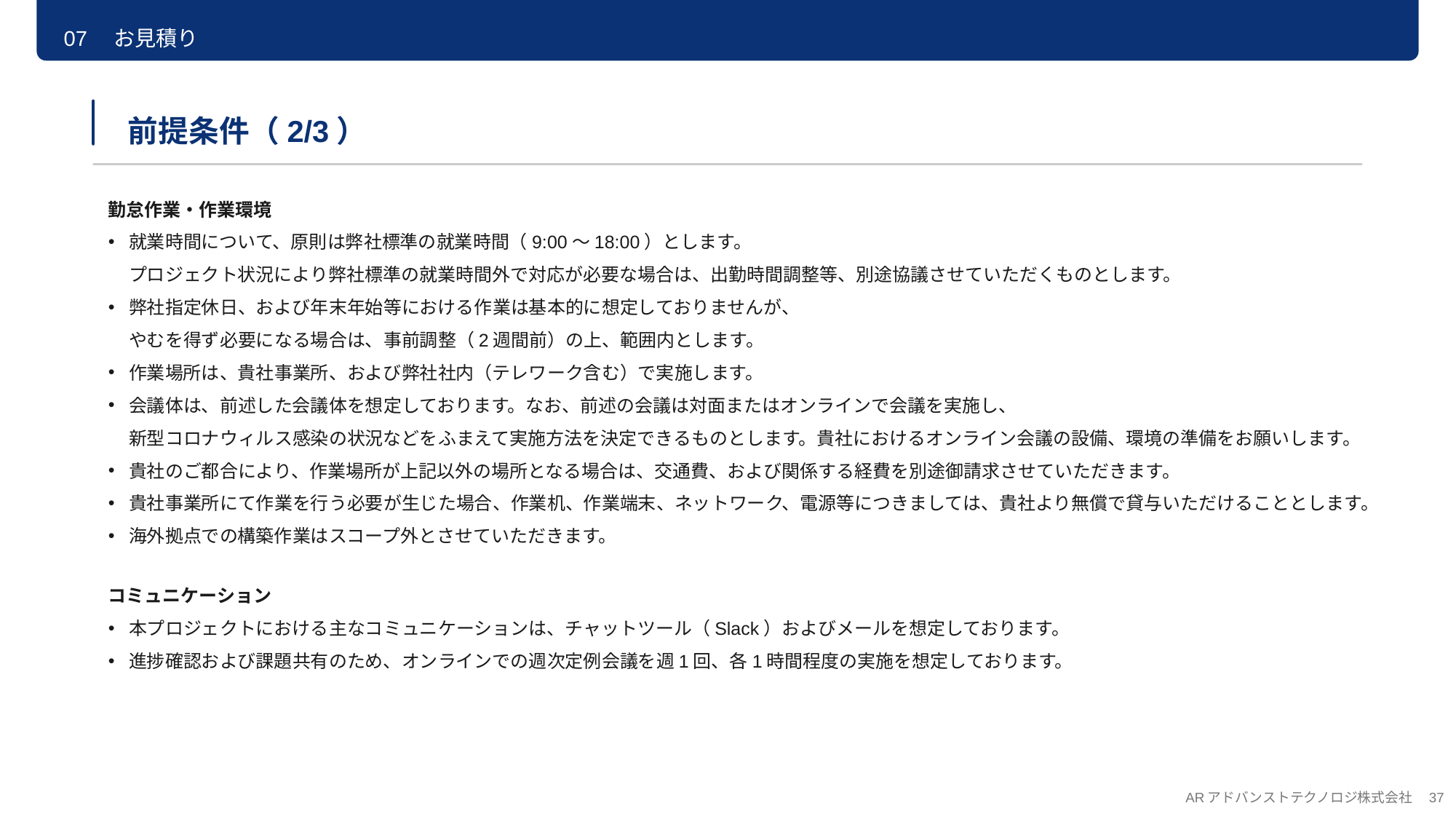

07　お見積り
前提条件（2/3）
勤怠作業・作業環境
就業時間について、原則は弊社標準の就業時間（9:00～18:00）とします。
プロジェクト状況により弊社標準の就業時間外で対応が必要な場合は、出勤時間調整等、別途協議させていただくものとします。
弊社指定休日、および年末年始等における作業は基本的に想定しておりませんが、
やむを得ず必要になる場合は、事前調整（2週間前）の上、範囲内とします。
作業場所は、貴社事業所、および弊社社内（テレワーク含む）で実施します。
会議体は、前述した会議体を想定しております。なお、前述の会議は対面またはオンラインで会議を実施し、
新型コロナウィルス感染の状況などをふまえて実施方法を決定できるものとします。貴社におけるオンライン会議の設備、環境の準備をお願いします。
貴社のご都合により、作業場所が上記以外の場所となる場合は、交通費、および関係する経費を別途御請求させていただきます。
貴社事業所にて作業を行う必要が生じた場合、作業机、作業端末、ネットワーク、電源等につきましては、貴社より無償で貸与いただけることとします。
海外拠点での構築作業はスコープ外とさせていただきます。
コミュニケーション
本プロジェクトにおける主なコミュニケーションは、チャットツール（Slack）およびメールを想定しております。
進捗確認および課題共有のため、オンラインでの週次定例会議を週1回、各1時間程度の実施を想定しております。
ARアドバンストテクノロジ株式会社　37